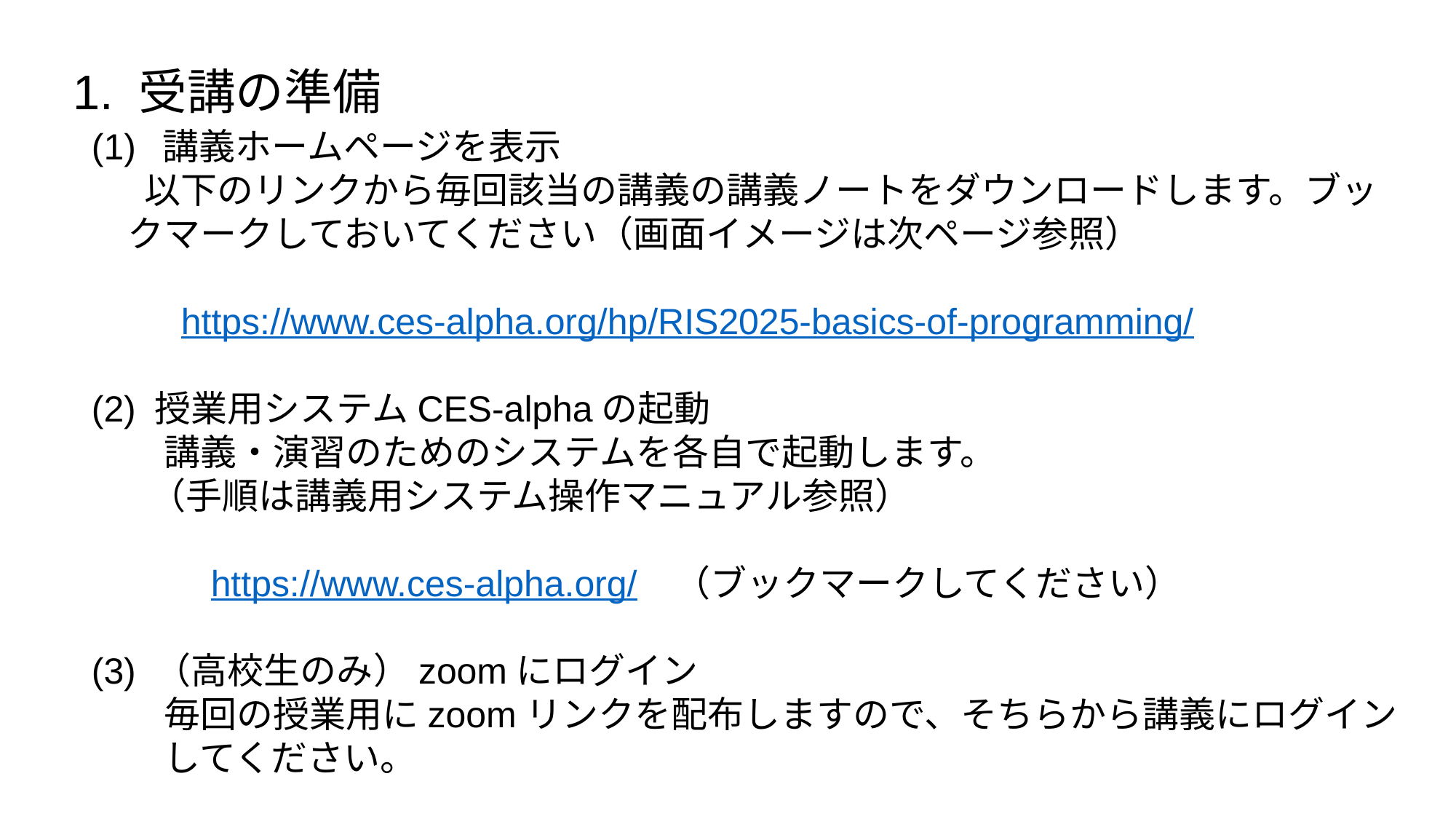

1. 受講の準備
 講義ホームページを表示
　  以下のリンクから毎回該当の講義の講義ノートをダウンロードします。ブッ
　クマークしておいてください（画面イメージは次ページ参照）

　　 https://www.ces-alpha.org/hp/RIS2025-basics-of-programming/

(2) 授業用システムCES-alphaの起動
　　講義・演習のためのシステムを各自で起動します。
      （手順は講義用システム操作マニュアル参照）

	 https://www.ces-alpha.org/　（ブックマークしてください）

(3) （高校生のみ）zoomにログイン
　　毎回の授業用にzoomリンクを配布しますので、そちらから講義にログイン
　　してください。